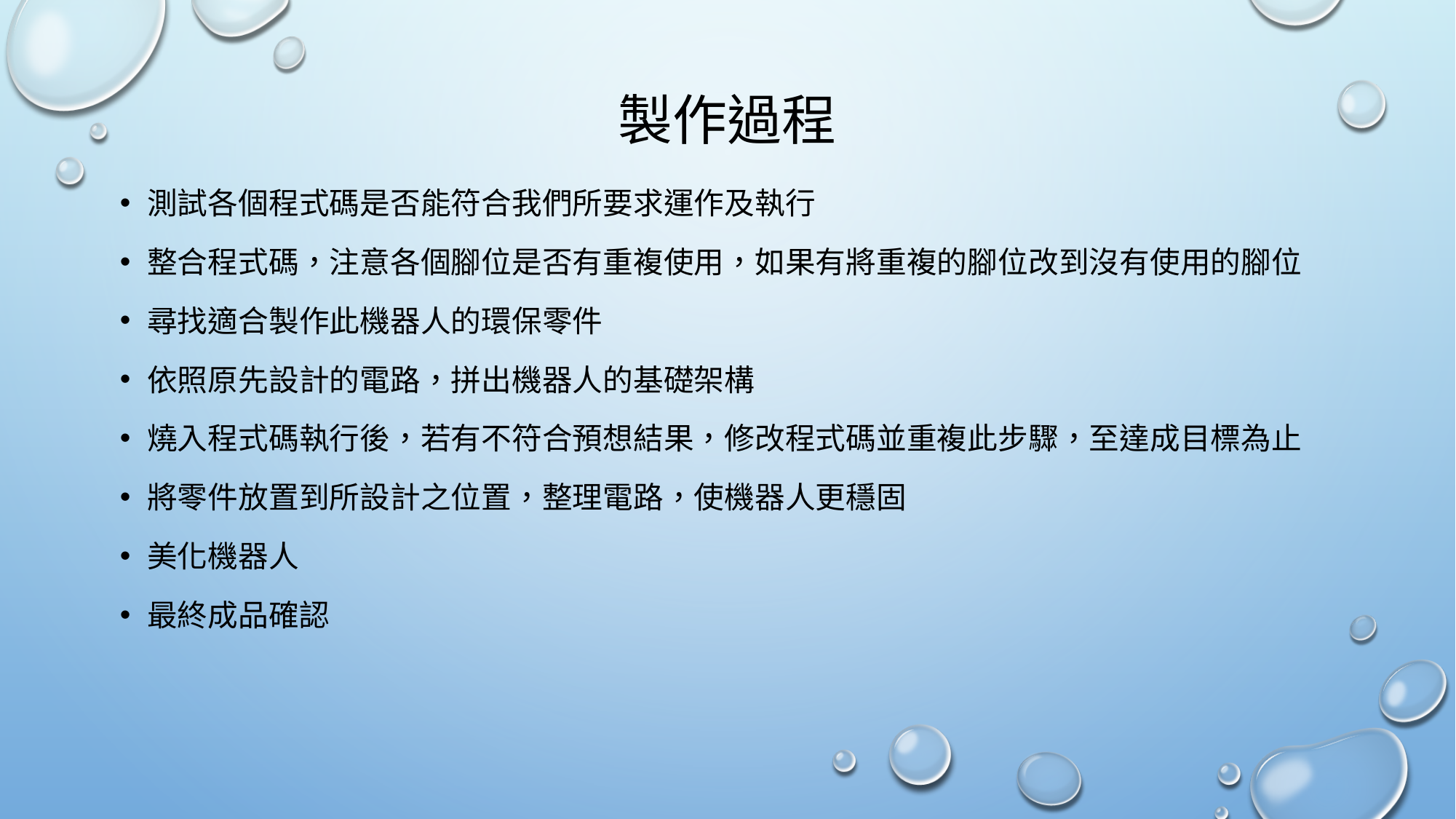

# 製作過程
測試各個程式碼是否能符合我們所要求運作及執行
整合程式碼，注意各個腳位是否有重複使用，如果有將重複的腳位改到沒有使用的腳位
尋找適合製作此機器人的環保零件
依照原先設計的電路，拼出機器人的基礎架構
燒入程式碼執行後，若有不符合預想結果，修改程式碼並重複此步驟，至達成目標為止
將零件放置到所設計之位置，整理電路，使機器人更穩固
美化機器人
最終成品確認